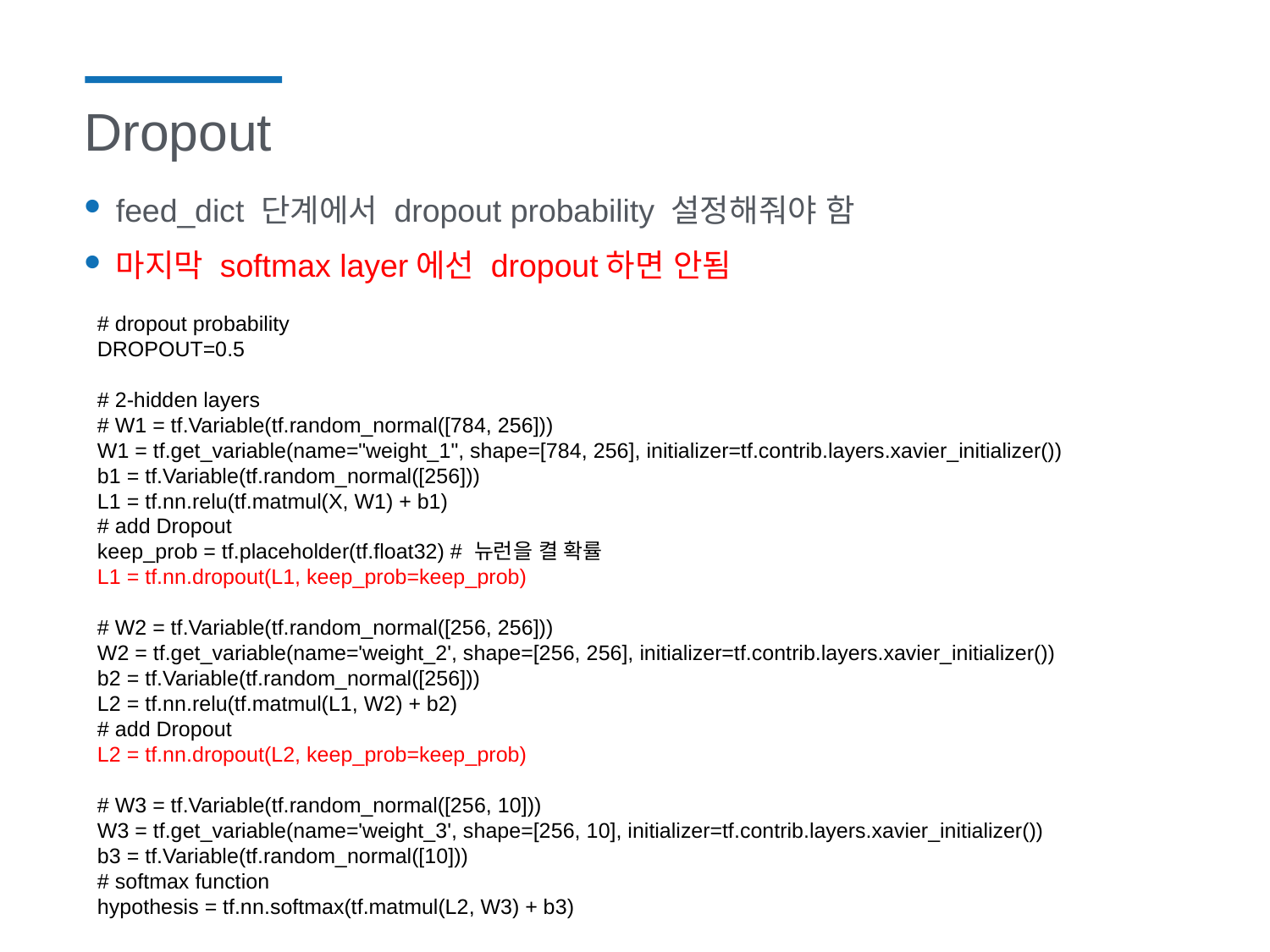

# Dropout
feed_dict 단계에서 dropout probability 설정해줘야 함
마지막 softmax layer에선 dropout하면 안됨
# dropout probability
DROPOUT=0.5

# 2-hidden layers
# W1 = tf.Variable(tf.random_normal([784, 256]))
W1 = tf.get_variable(name="weight_1", shape=[784, 256], initializer=tf.contrib.layers.xavier_initializer())
b1 = tf.Variable(tf.random_normal([256]))
L1 = tf.nn.relu(tf.matmul(X, W1) + b1)
# add Dropout
keep_prob = tf.placeholder(tf.float32) # 뉴런을 켤 확률
L1 = tf.nn.dropout(L1, keep_prob=keep_prob)

# W2 = tf.Variable(tf.random_normal([256, 256]))
W2 = tf.get_variable(name='weight_2', shape=[256, 256], initializer=tf.contrib.layers.xavier_initializer())
b2 = tf.Variable(tf.random_normal([256]))
L2 = tf.nn.relu(tf.matmul(L1, W2) + b2)
# add Dropout
L2 = tf.nn.dropout(L2, keep_prob=keep_prob)

# W3 = tf.Variable(tf.random_normal([256, 10]))
W3 = tf.get_variable(name='weight_3', shape=[256, 10], initializer=tf.contrib.layers.xavier_initializer())
b3 = tf.Variable(tf.random_normal([10]))
# softmax function
hypothesis = tf.nn.softmax(tf.matmul(L2, W3) + b3)